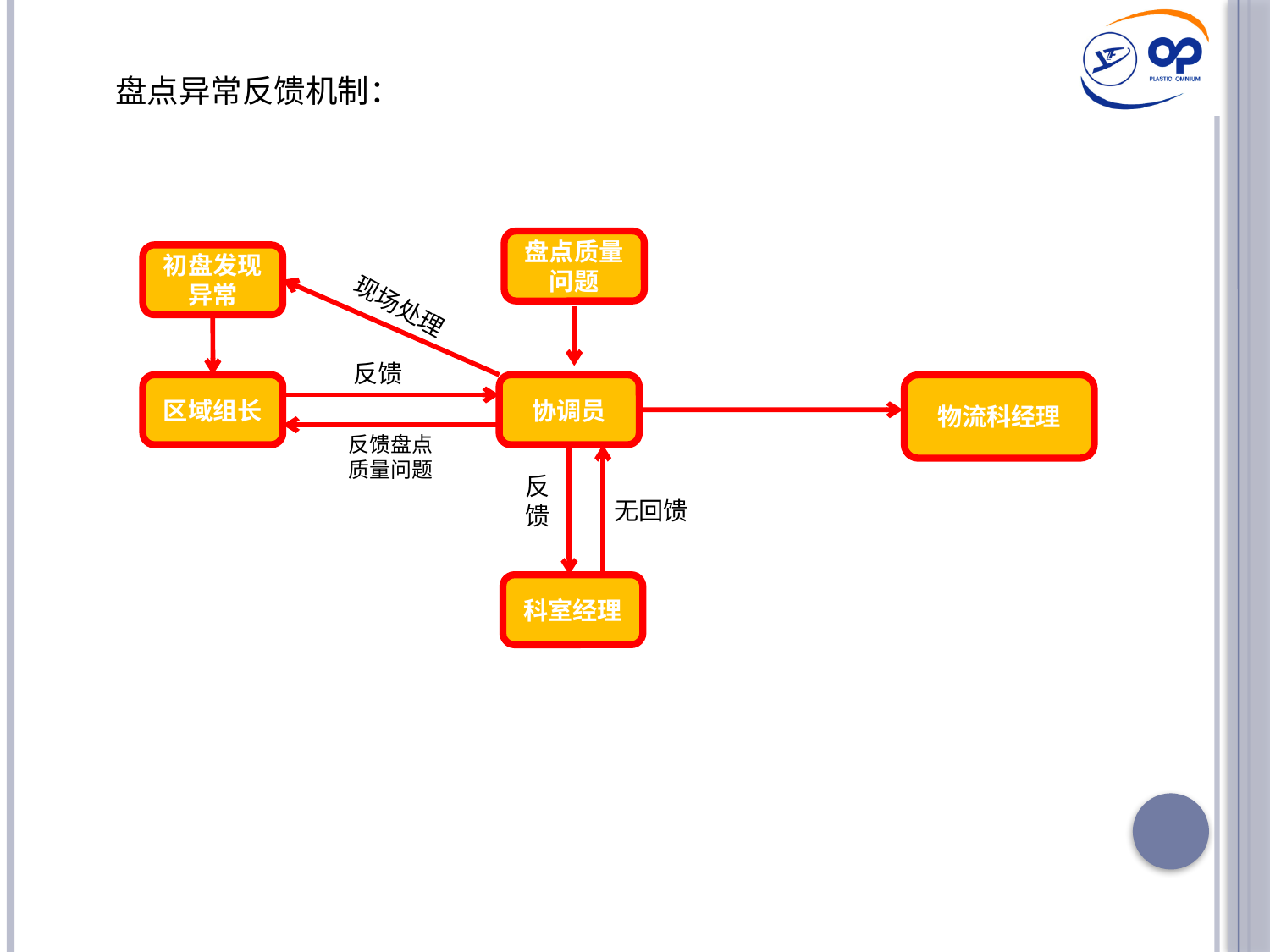

盘点异常反馈机制：
盘点质量问题
初盘发现异常
现场处理
反馈
区域组长
协调员
物流科经理
反馈盘点质量问题
反馈
无回馈
科室经理